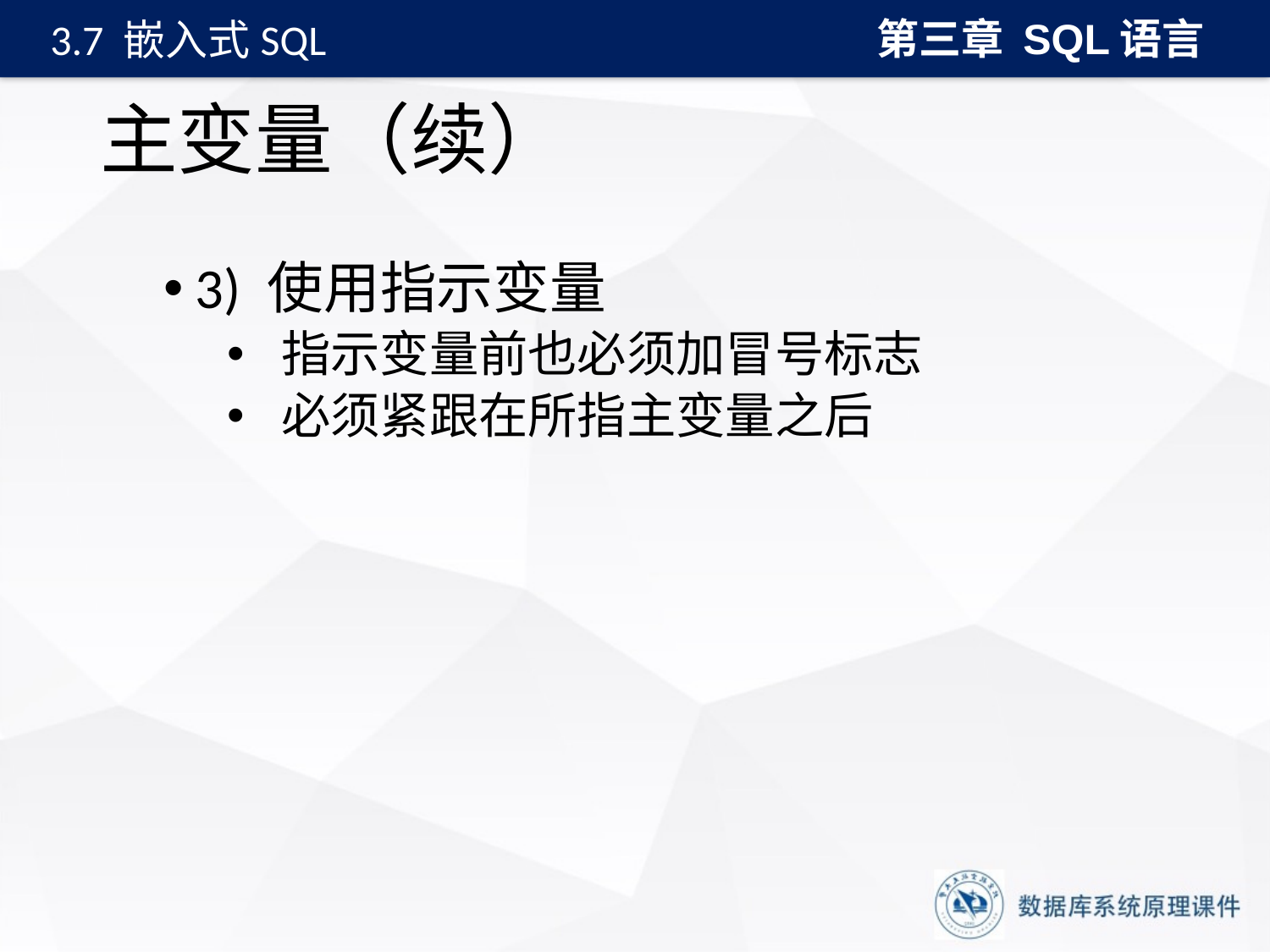

第三章 SQL语言
3.7 嵌入式SQL
# 主变量（续）
3) 使用指示变量
 指示变量前也必须加冒号标志
 必须紧跟在所指主变量之后